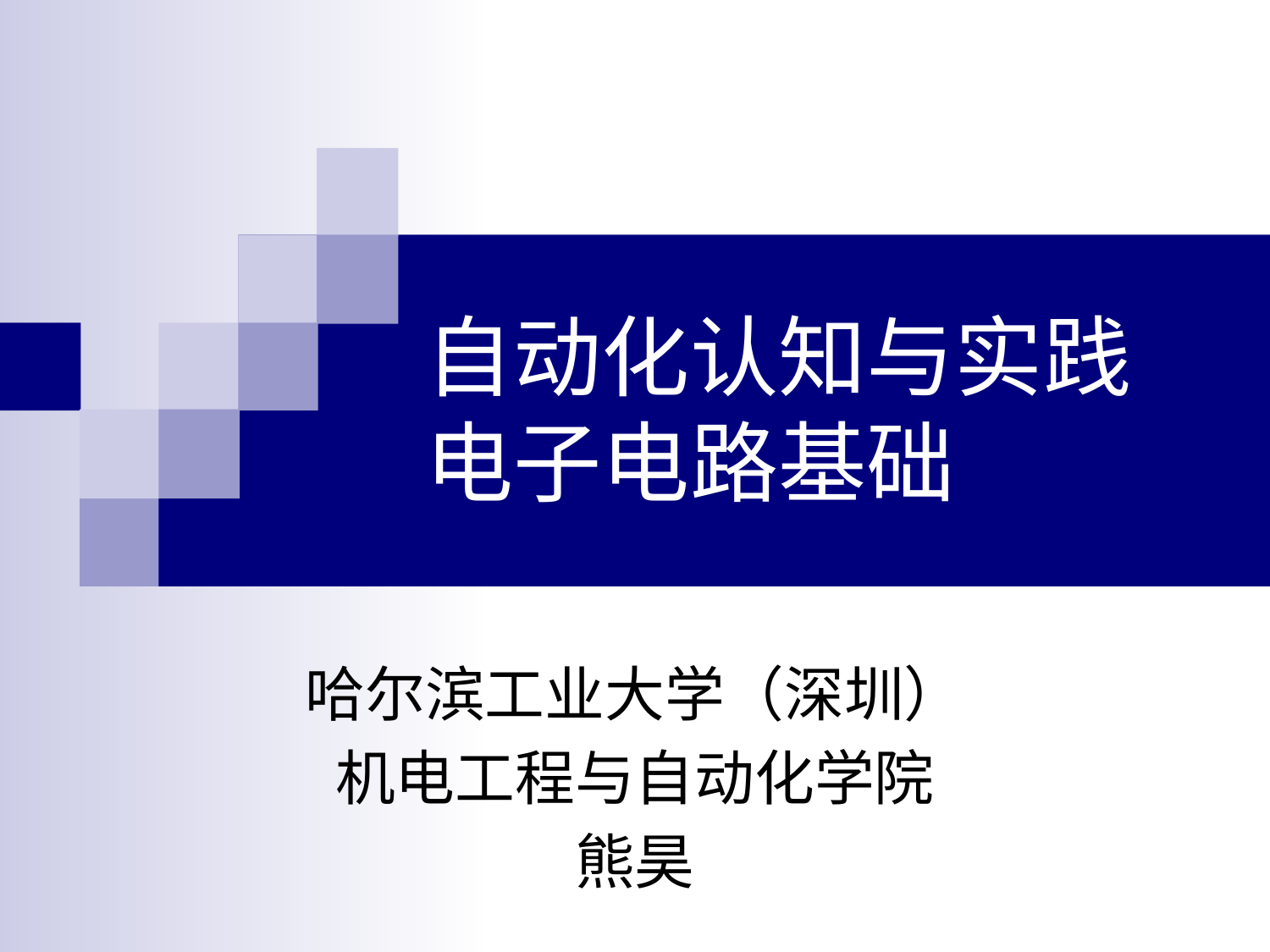

# 自动化认知与实践 电子电路基础
哈尔滨工业大学（深圳）
机电工程与自动化学院
熊昊